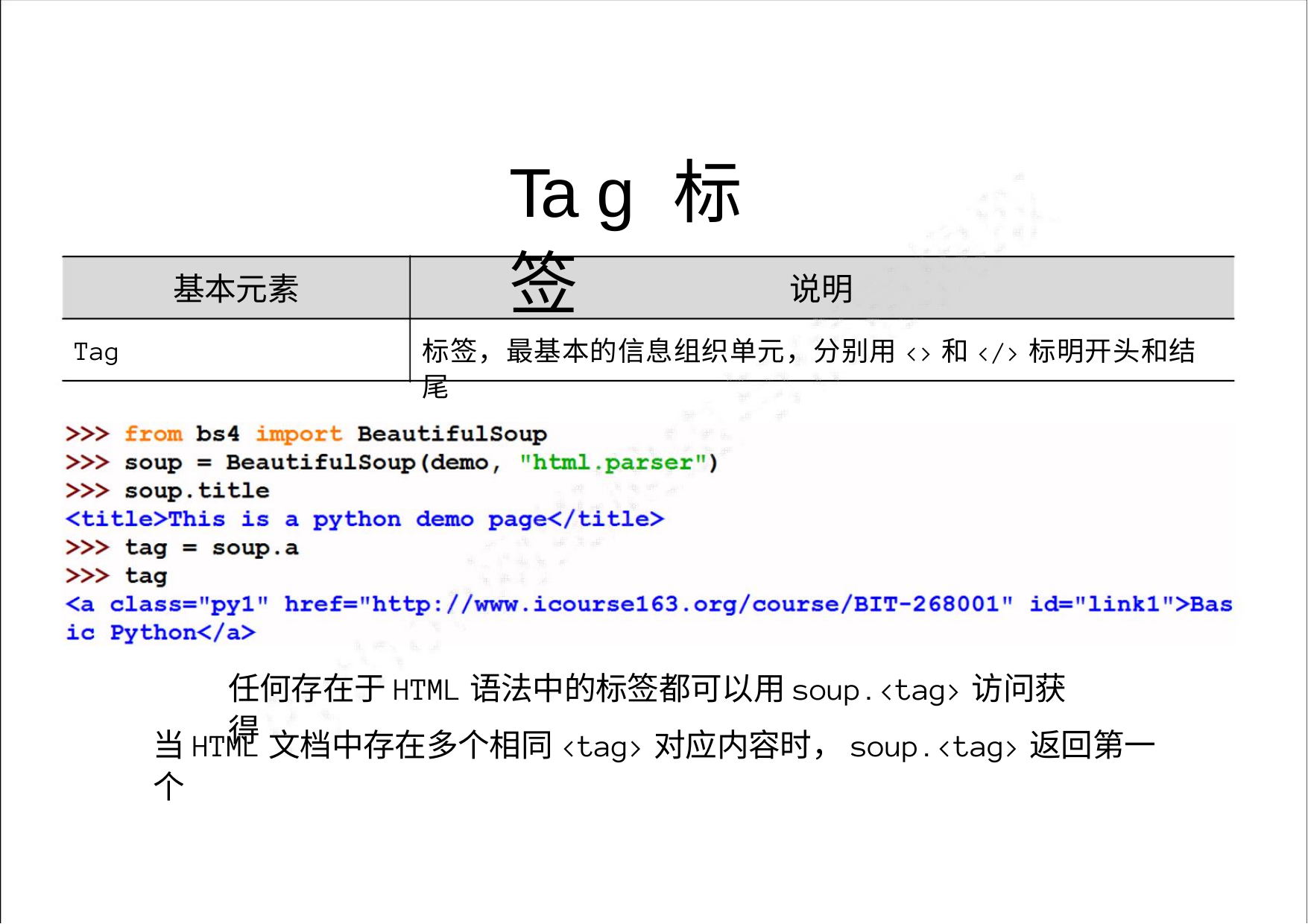

Ta g 标签
基本元素
说明
标签，最基本的信息组织单元，分别用<>和</>标明开头和结尾
Tag
任何存在于HTML语法中的标签都可以用soup.<tag>访问获得
当HTML文档中存在多个相同<tag>对应内容时，soup.<tag>返回第一个